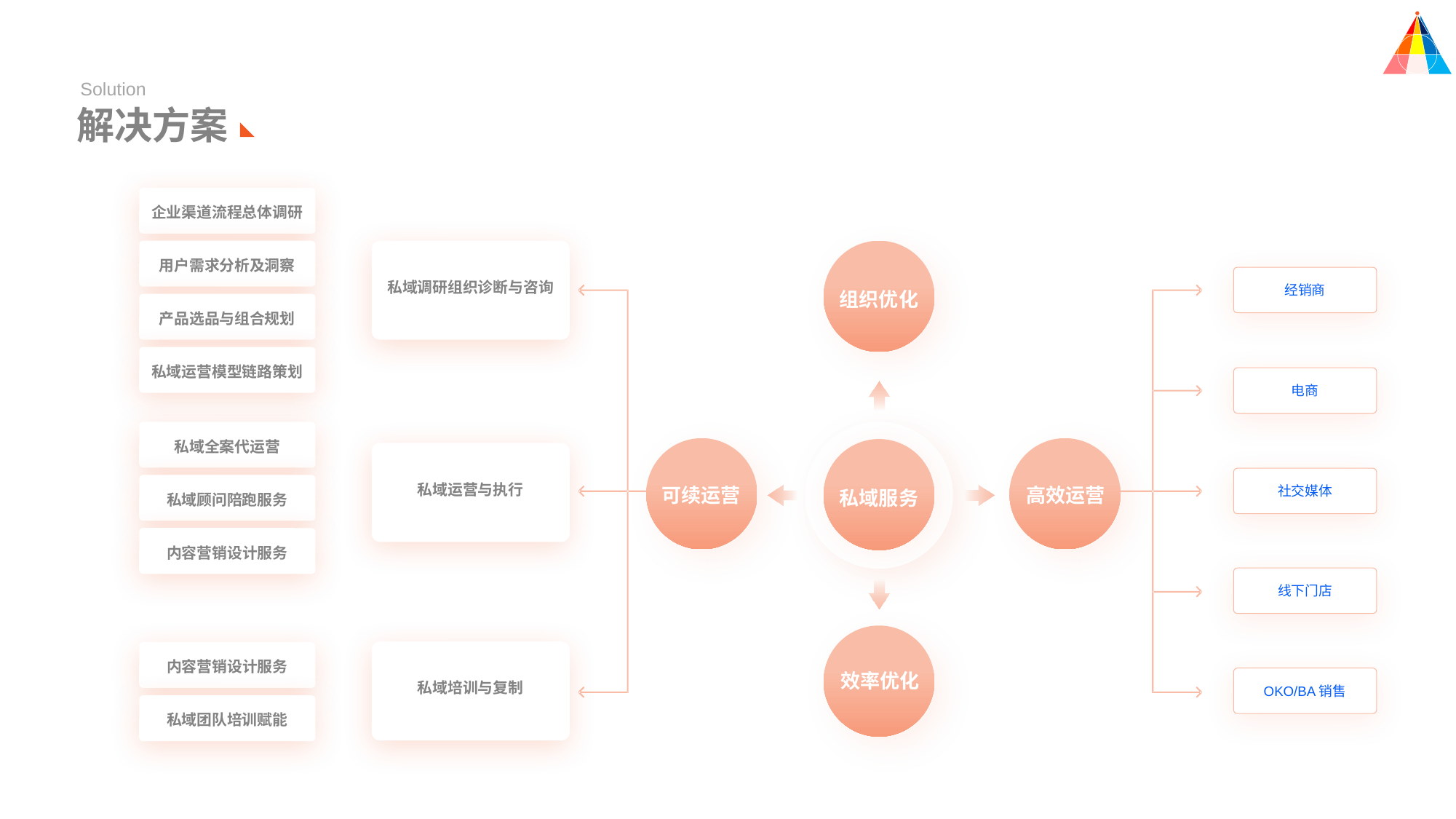

Solution
解决方案

企业渠道流程总体调研

用户需求分析及洞察

私域调研组织诊断与咨询
经销商
组织优化

产品选品与组合规划

私域运营模型链路策划

电商

私域全案代运营

私域运营与执行

社交媒体
可续运营
高效运营
私域服务

私域顾问陪跑服务

内容营销设计服务

线下门店

内容营销设计服务
效率优化

私域培训与复制
OKO/BA销售

私域团队培训赋能